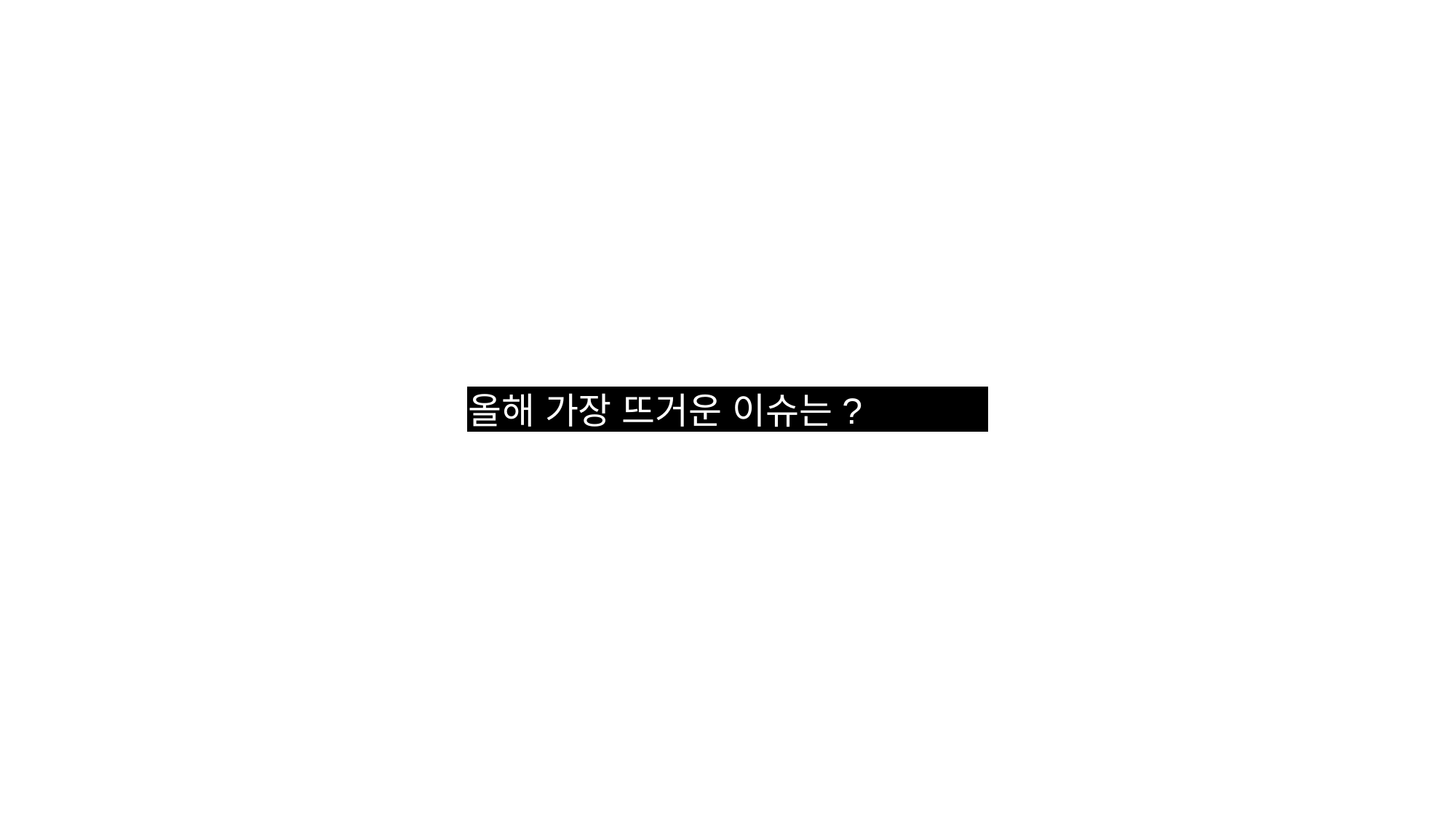

올해 가장 뜨거운 이슈는?
올해 가장 뜨거운 이슈는?